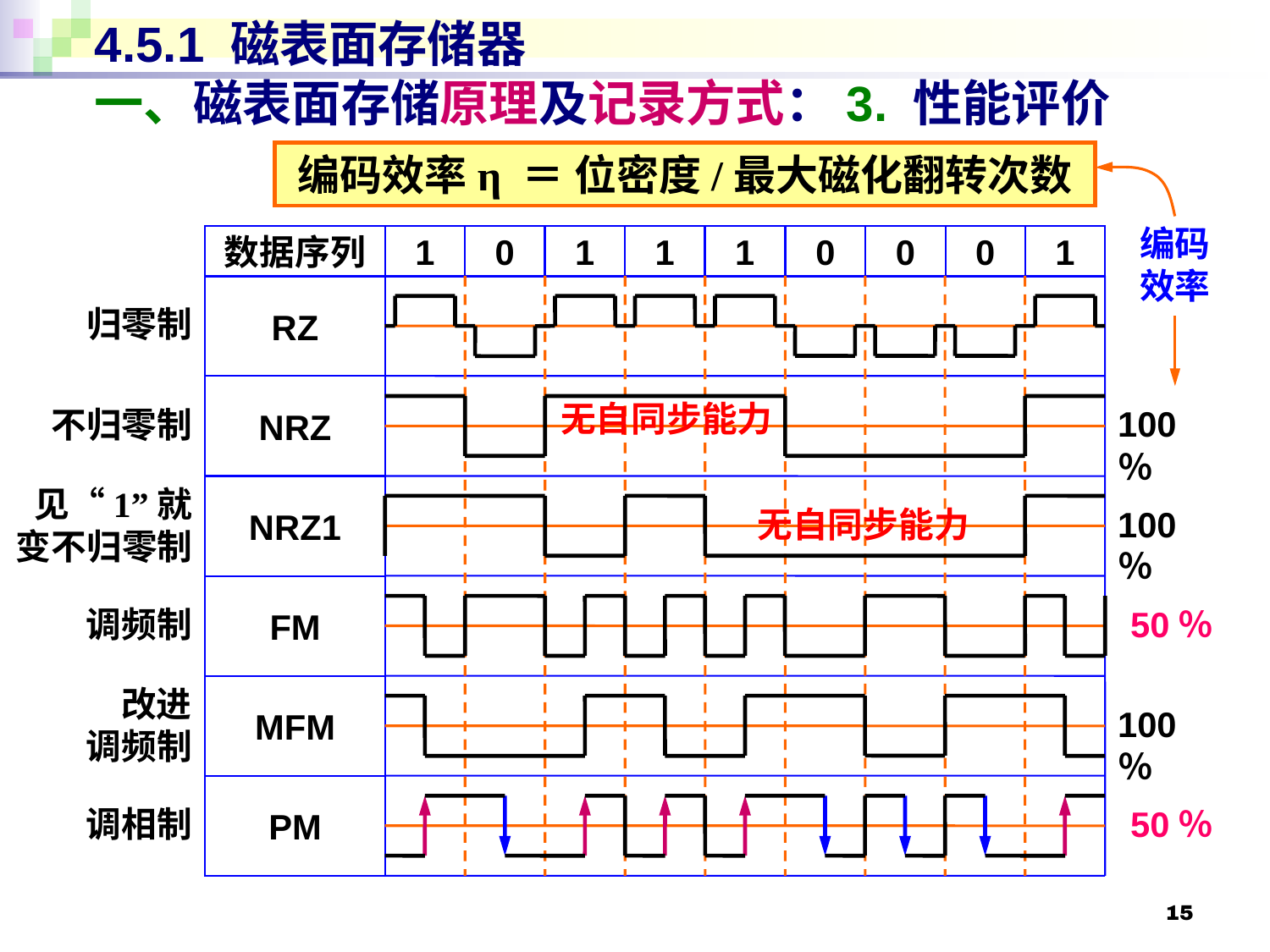

# 4.5.1 磁表面存储器 一、磁表面存储原理及记录方式：3. 性能评价
编码效率η ＝ 位密度/最大磁化翻转次数

编码
效率
数据序列
1
0
1
1
1
0
0
0
1

RZ
归零制

NRZ
无自同步能力
不归零制

100％

见“1”就变不归零制

NRZ1

无自同步能力

100％

FM
调频制

50％

改进
调频制
MFM

100％

PM
调相制

50％

15